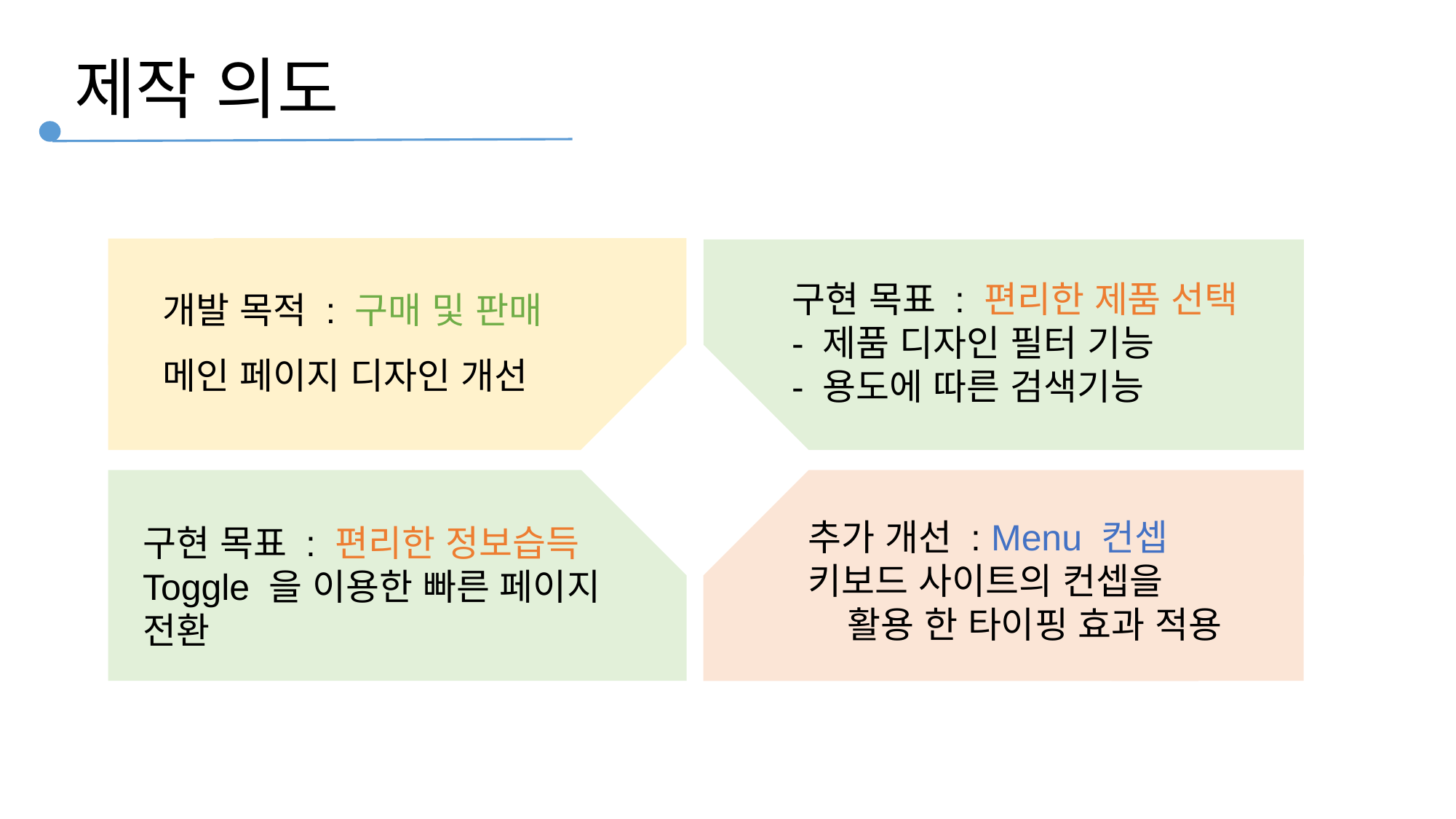

제작 의도

구현 목표 : 편리한 제품 선택
- 제품 디자인 필터 기능
- 용도에 따른 검색기능
개발 목적 : 구매 및 판매
메인 페이지 디자인 개선

추가 개선 : Menu 컨셉
키보드 사이트의 컨셉을
   활용 한 타이핑 효과 적용
구현 목표 : 편리한 정보습득
Toggle 을 이용한 빠른 페이지 전환